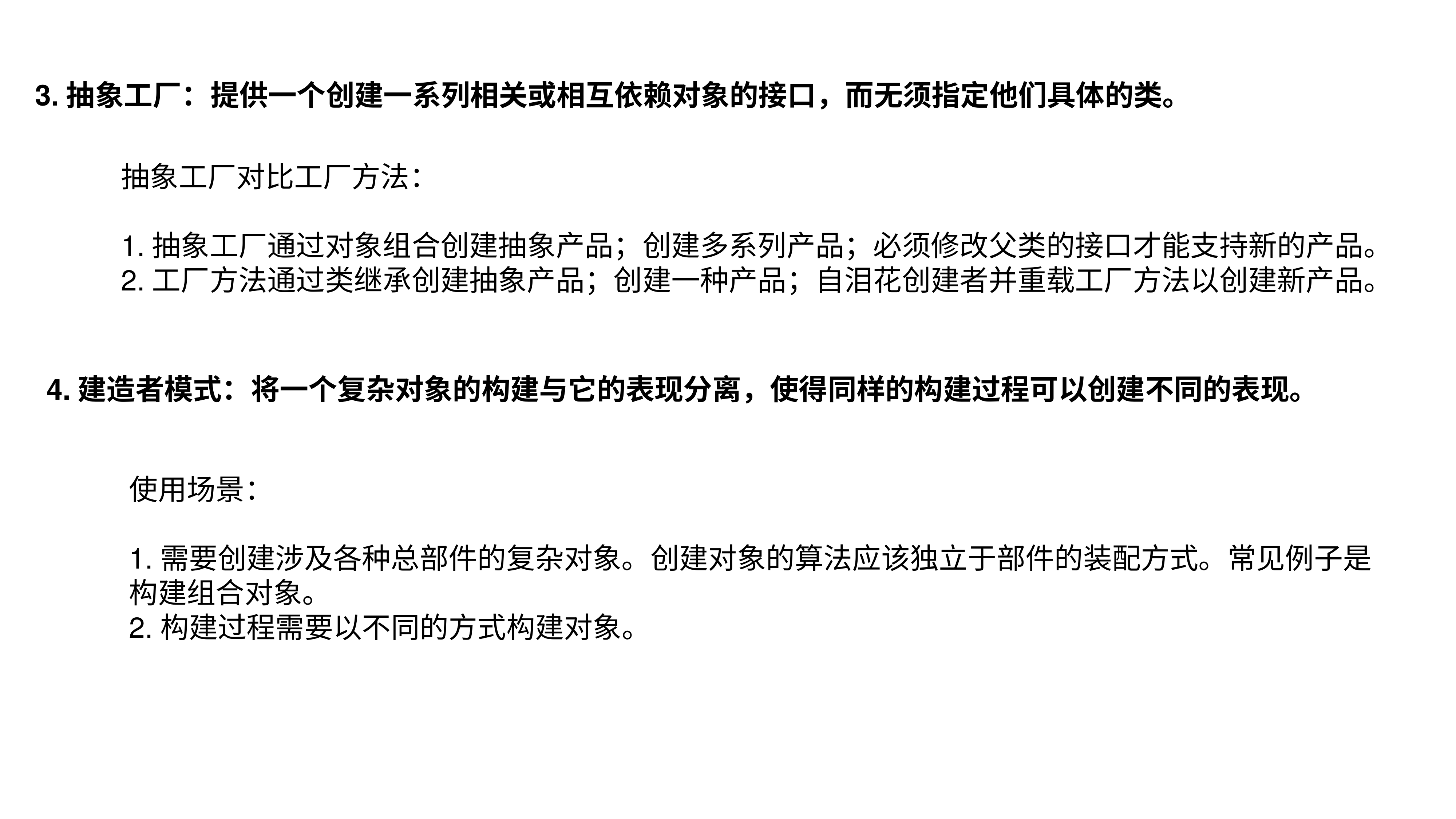

3.抽象工厂：提供一个创建一系列相关或相互依赖对象的接口，而无须指定他们具体的类。
抽象工厂对比工厂方法：
1.抽象工厂通过对象组合创建抽象产品；创建多系列产品；必须修改父类的接口才能支持新的产品。
2.工厂方法通过类继承创建抽象产品；创建一种产品；自泪花创建者并重载工厂方法以创建新产品。
4.建造者模式：将一个复杂对象的构建与它的表现分离，使得同样的构建过程可以创建不同的表现。
使用场景：
1.需要创建涉及各种总部件的复杂对象。创建对象的算法应该独立于部件的装配方式。常见例子是构建组合对象。
2.构建过程需要以不同的方式构建对象。